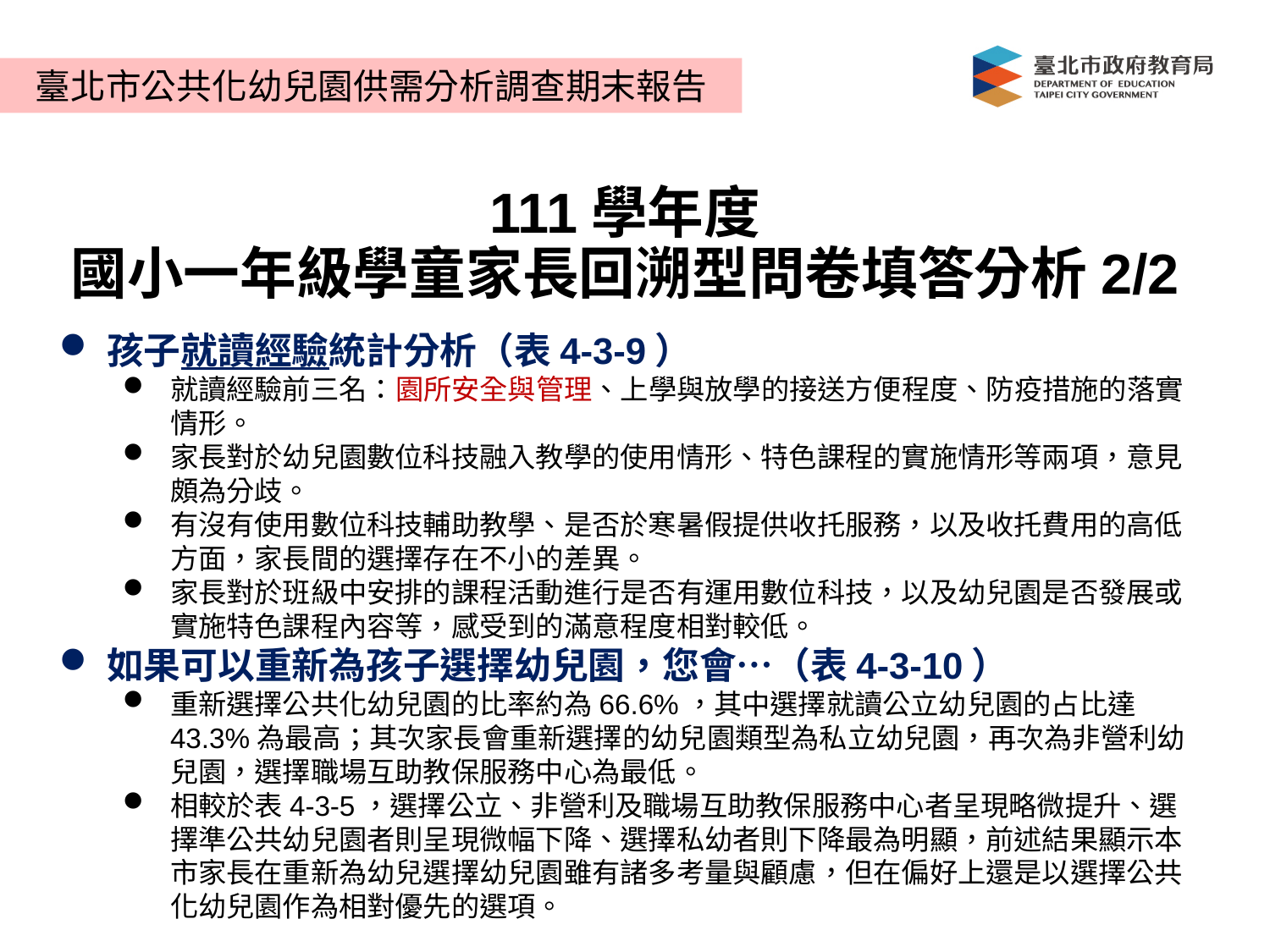

臺北市公共化幼兒園供需分析調查期末報告
111學年度
國小一年級學童家長回溯型問卷填答分析2/2
孩子就讀經驗統計分析（表4-3-9）
就讀經驗前三名：園所安全與管理、上學與放學的接送方便程度、防疫措施的落實情形。
家長對於幼兒園數位科技融入教學的使用情形、特色課程的實施情形等兩項，意見頗為分歧。
有沒有使用數位科技輔助教學、是否於寒暑假提供收托服務，以及收托費用的高低方面，家長間的選擇存在不小的差異。
家長對於班級中安排的課程活動進行是否有運用數位科技，以及幼兒園是否發展或實施特色課程內容等，感受到的滿意程度相對較低。
如果可以重新為孩子選擇幼兒園，您會…（表4-3-10）
重新選擇公共化幼兒園的比率約為66.6%，其中選擇就讀公立幼兒園的占比達43.3%為最高；其次家長會重新選擇的幼兒園類型為私立幼兒園，再次為非營利幼兒園，選擇職場互助教保服務中心為最低。
相較於表4-3-5，選擇公立、非營利及職場互助教保服務中心者呈現略微提升、選擇準公共幼兒園者則呈現微幅下降、選擇私幼者則下降最為明顯，前述結果顯示本市家長在重新為幼兒選擇幼兒園雖有諸多考量與顧慮，但在偏好上還是以選擇公共化幼兒園作為相對優先的選項。